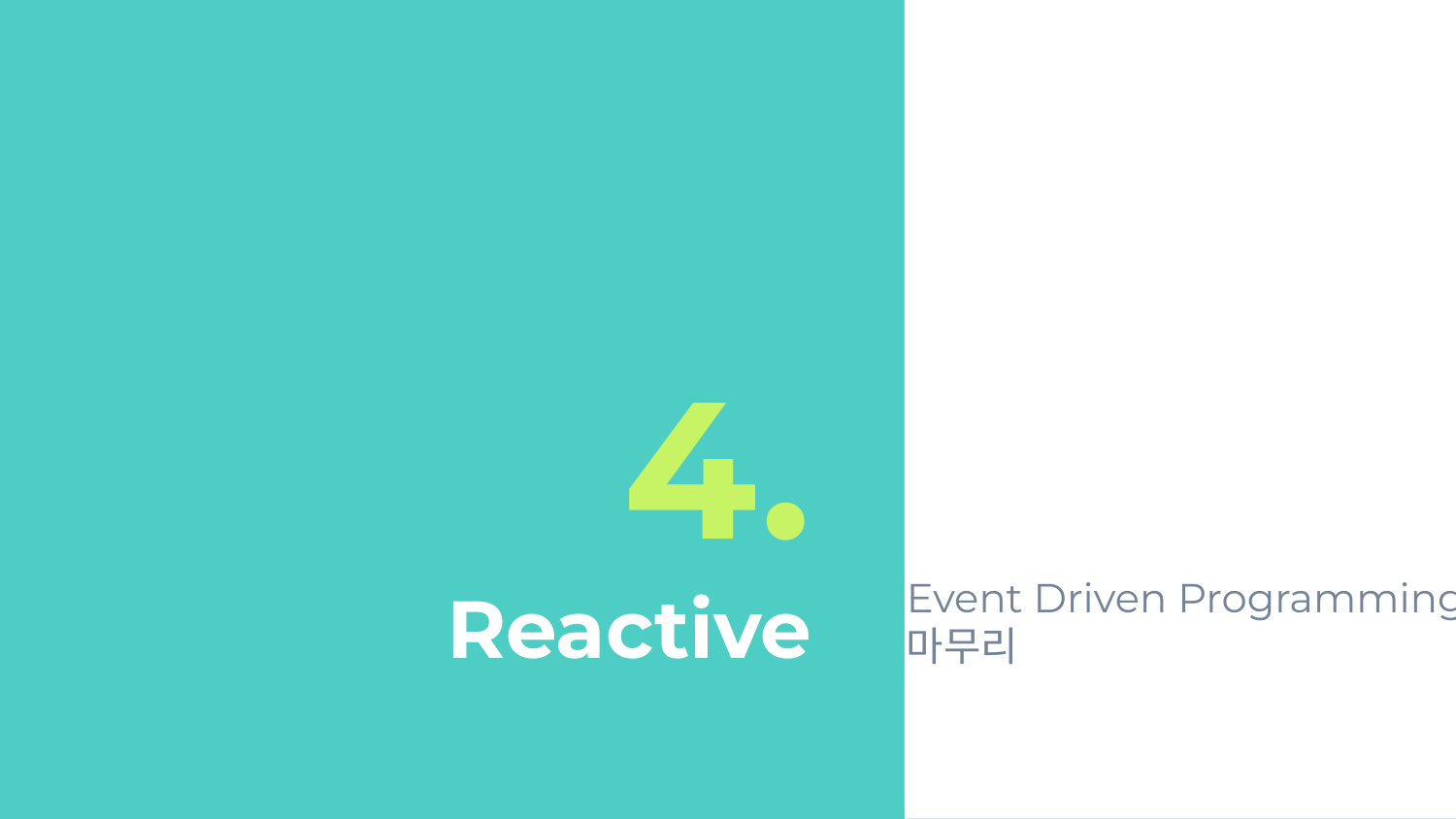

Event Driven Programming
마무리
# 4.
Reactive